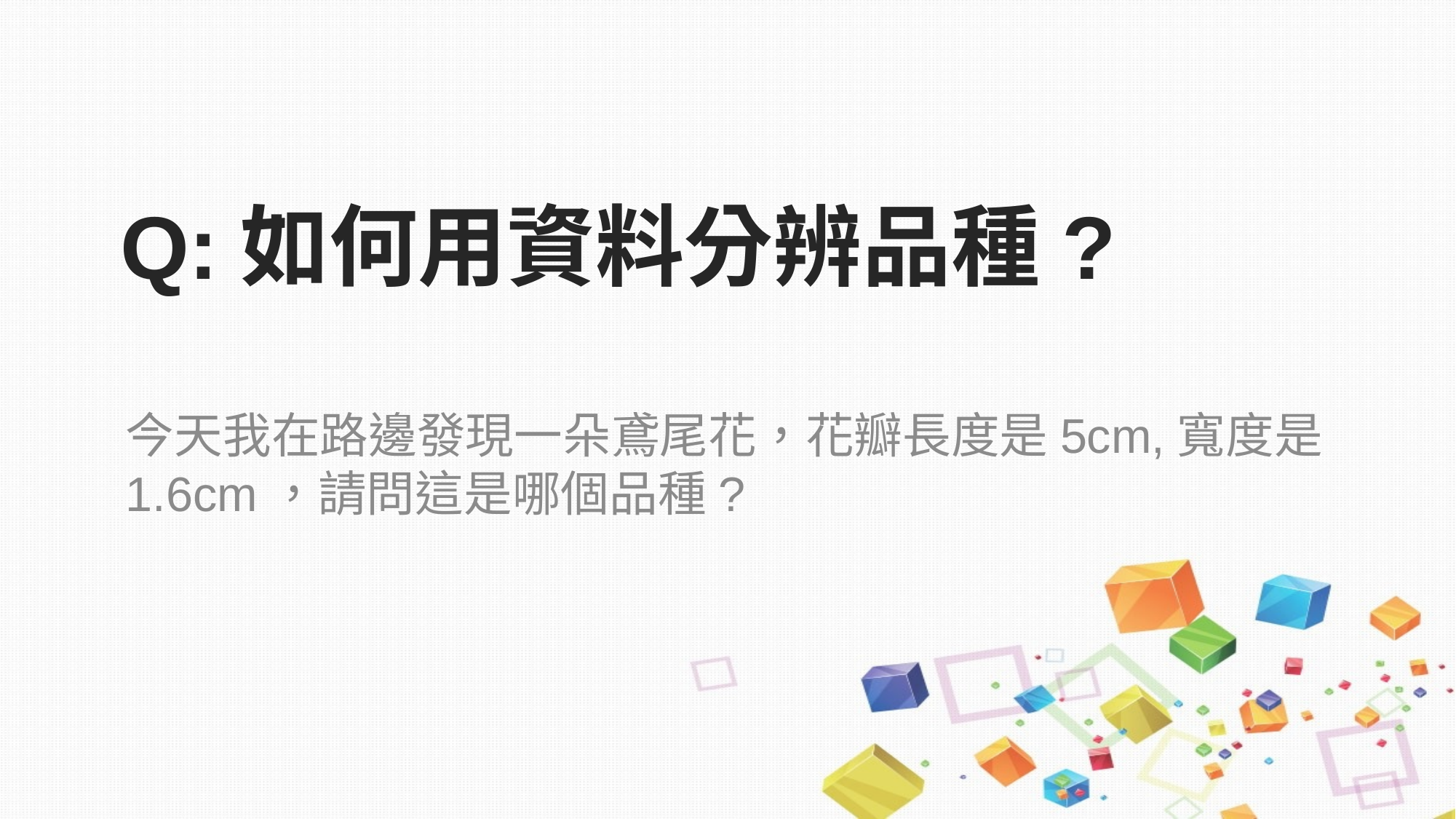

# Q:如何用資料分辨品種?
今天我在路邊發現一朵鳶尾花，花瓣長度是5cm,寬度是1.6cm，請問這是哪個品種?